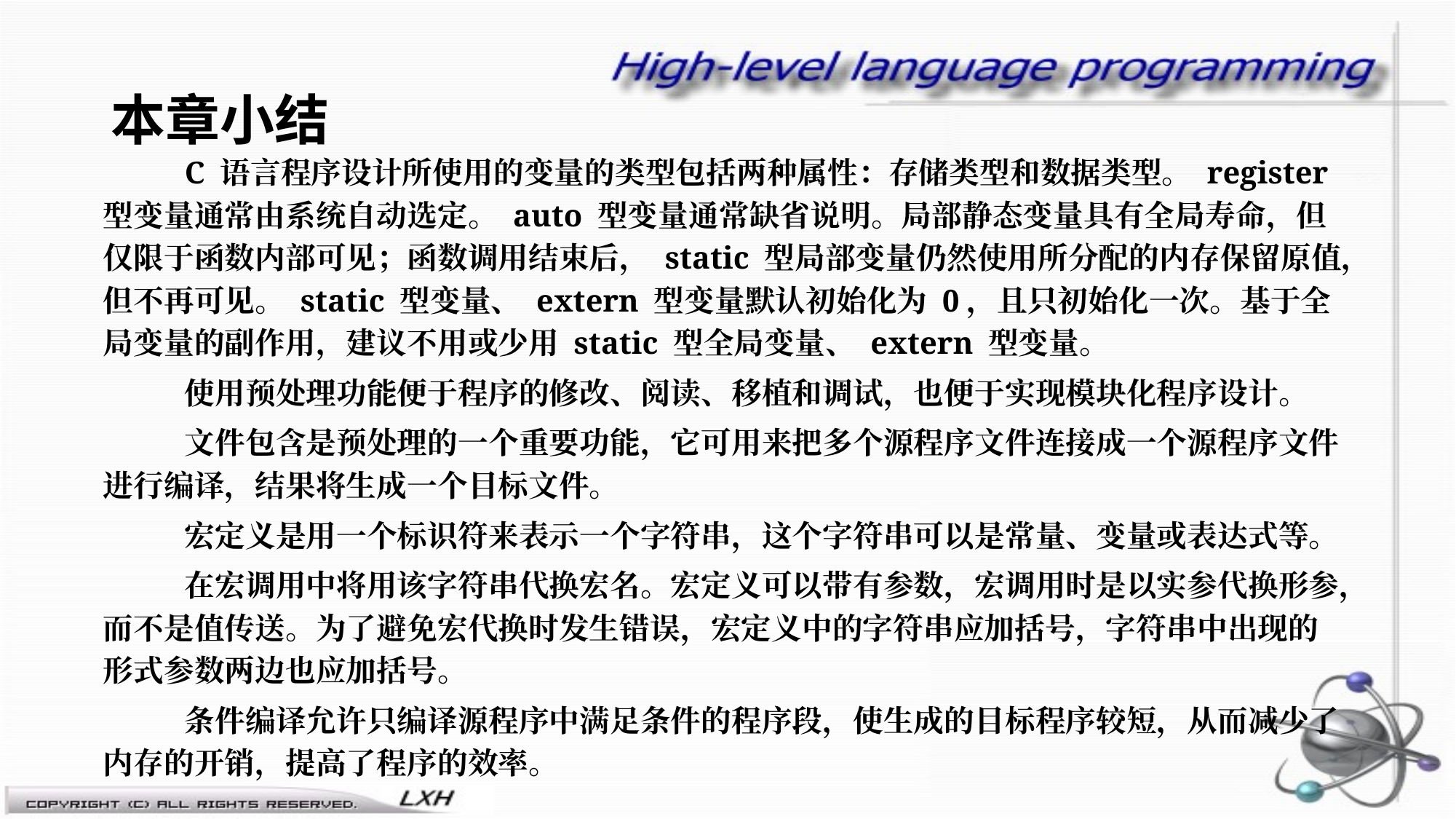

本章小结
C 语言程序设计所使用的变量的类型包括两种属性：存储类型和数据类型。 register 型变量通常由系统自动选定。 auto 型变量通常缺省说明。局部静态变量具有全局寿命，但仅限于函数内部可见；函数调用结束后， static 型局部变量仍然使用所分配的内存保留原值，但不再可见。 static 型变量、 extern 型变量默认初始化为 0，且只初始化一次。基于全局变量的副作用，建议不用或少用 static 型全局变量、 extern 型变量。
使用预处理功能便于程序的修改、阅读、移植和调试，也便于实现模块化程序设计。
文件包含是预处理的一个重要功能，它可用来把多个源程序文件连接成一个源程序文件进行编译，结果将生成一个目标文件。
宏定义是用一个标识符来表示一个字符串，这个字符串可以是常量、变量或表达式等。
在宏调用中将用该字符串代换宏名。宏定义可以带有参数，宏调用时是以实参代换形参，而不是值传送。为了避免宏代换时发生错误，宏定义中的字符串应加括号，字符串中出现的形式参数两边也应加括号。
条件编译允许只编译源程序中满足条件的程序段，使生成的目标程序较短，从而减少了内存的开销，提高了程序的效率。